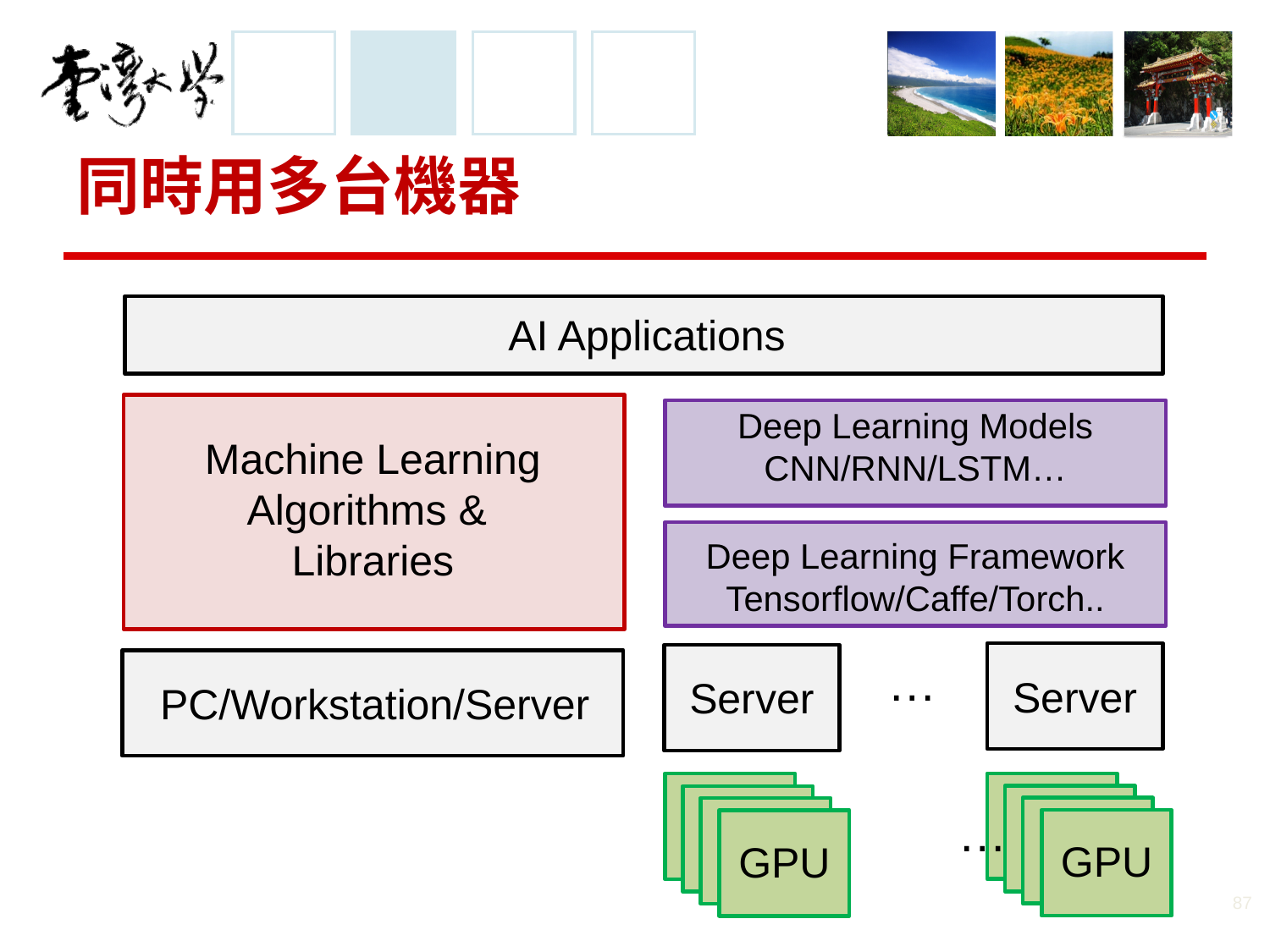

# 同時用多台機器

AI Applications

Deep Learning Models
CNN/RNN/LSTM…

Machine Learning Algorithms &
Libraries

Deep Learning Framework
Tensorflow/Caffe/Torch..

…

Server
Server
PC/Workstation/Server

GPU
GPU
…

GPU
GPU

GPU
GPU
GPU
GPU
87